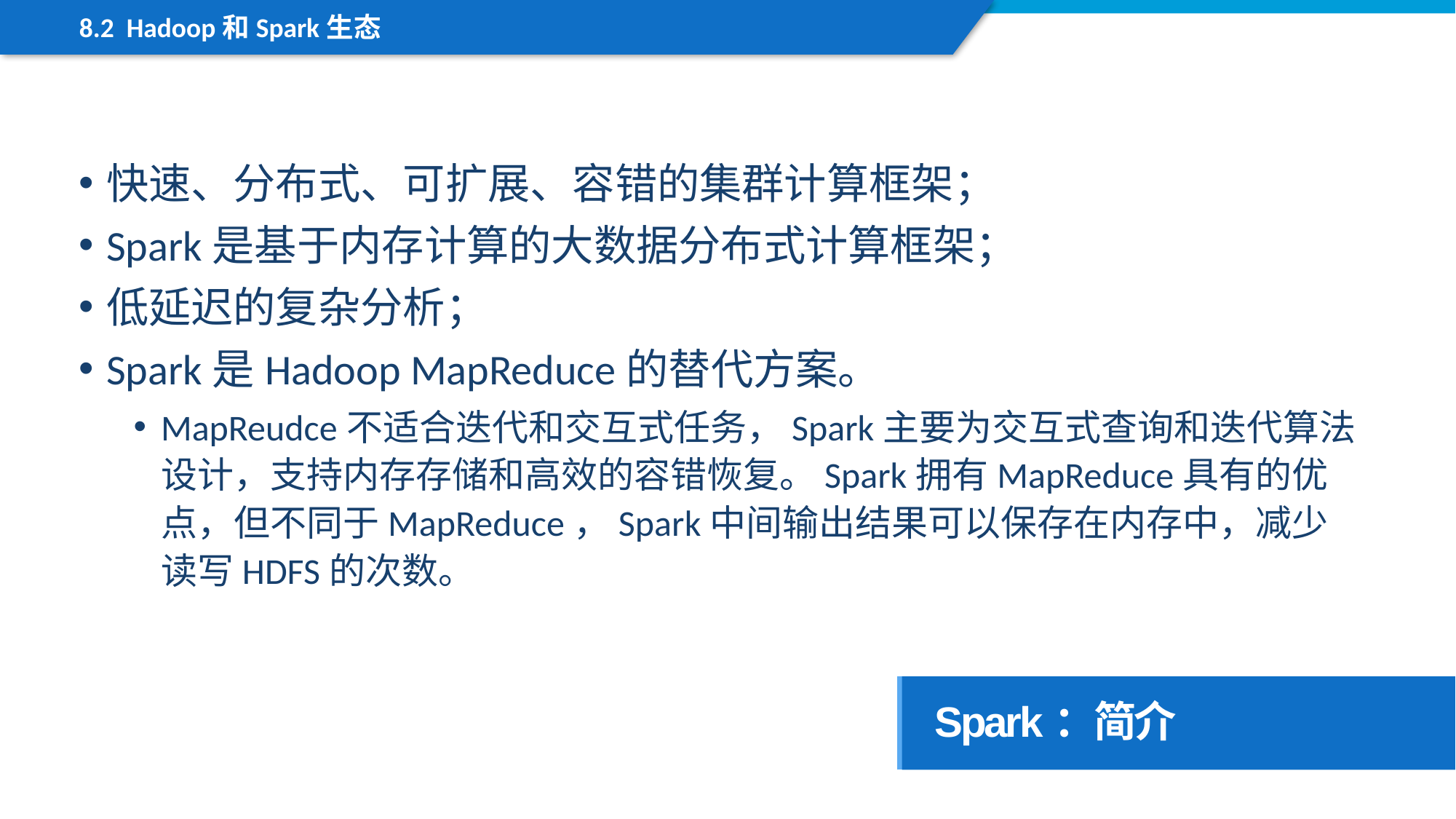

8.2  Hadoop和Spark生态
快速、分布式、可扩展、容错的集群计算框架；
Spark是基于内存计算的大数据分布式计算框架；
低延迟的复杂分析；
Spark是Hadoop MapReduce的替代方案。
MapReudce不适合迭代和交互式任务，Spark主要为交互式查询和迭代算法设计，支持内存存储和高效的容错恢复。Spark拥有MapReduce具有的优点，但不同于MapReduce，Spark中间输出结果可以保存在内存中，减少读写HDFS的次数。
Spark：简介